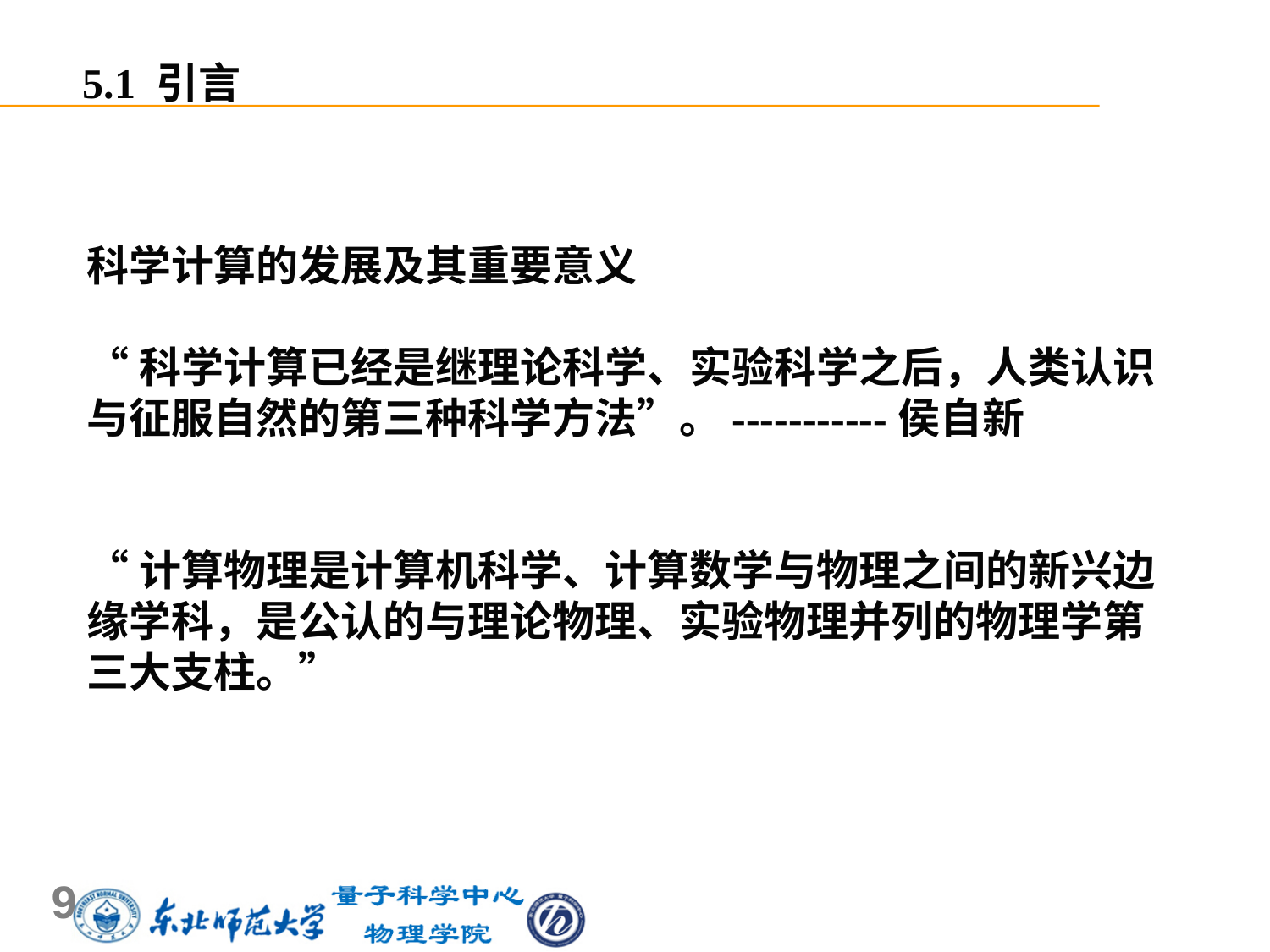

5.1 引言

科学计算的发展及其重要意义

“科学计算已经是继理论科学、实验科学之后，人类认识与征服自然的第三种科学方法”。-----------侯自新

“计算物理是计算机科学、计算数学与物理之间的新兴边缘学科，是公认的与理论物理、实验物理并列的物理学第三大支柱。”
9